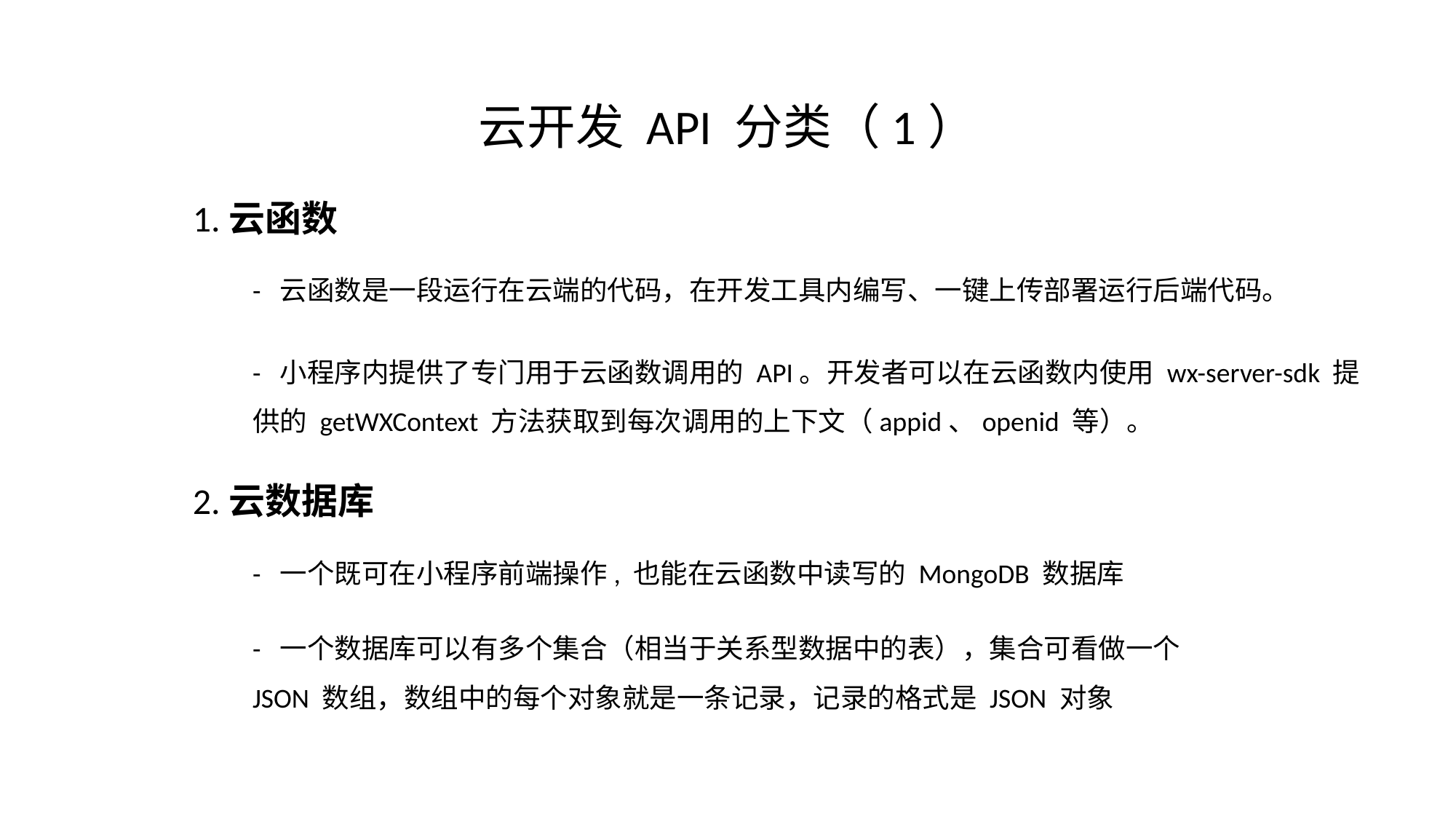

# 云开发 API 分类（1）
1.云函数
-  云函数是一段运行在云端的代码，在开发工具内编写、一键上传部署运行后端代码。
-  小程序内提供了专门用于云函数调用的 API。开发者可以在云函数内使用 wx-server-sdk 提供的 getWXContext 方法获取到每次调用的上下文（appid、openid 等）。
2.云数据库

-  一个既可在小程序前端操作, 也能在云函数中读写的 MongoDB 数据库
-  一个数据库可以有多个集合（相当于关系型数据中的表），集合可看做一个 JSON 数组，数组中的每个对象就是一条记录，记录的格式是 JSON 对象